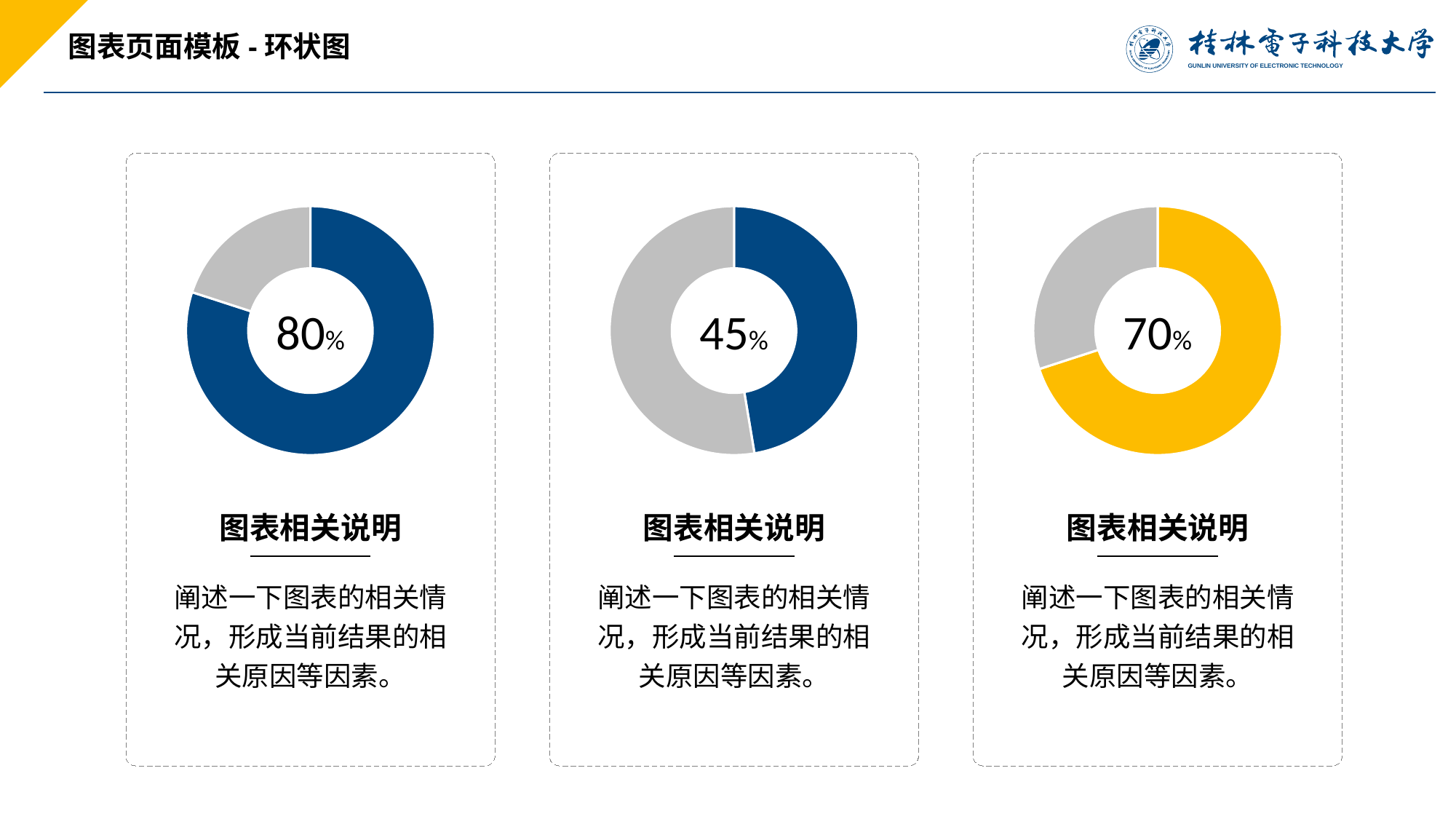

图表页面模板-环状图

### Chart

| Category | 销售额 |
|---|---|
| 第一季度 | 80.0 |
| 第二季度 | 20.0 |
80%
图表相关说明
阐述一下图表的相关情况，形成当前结果的相关原因等因素。

### Chart

| Category | 销售额 |
|---|---|
| 第一季度 | 45.0 |
| 第二季度 | 50.0 |
45%
图表相关说明
阐述一下图表的相关情况，形成当前结果的相关原因等因素。

### Chart

| Category | 销售额 |
|---|---|
| 第一季度 | 70.0 |
| 第二季度 | 30.0 |
70%
图表相关说明
阐述一下图表的相关情况，形成当前结果的相关原因等因素。